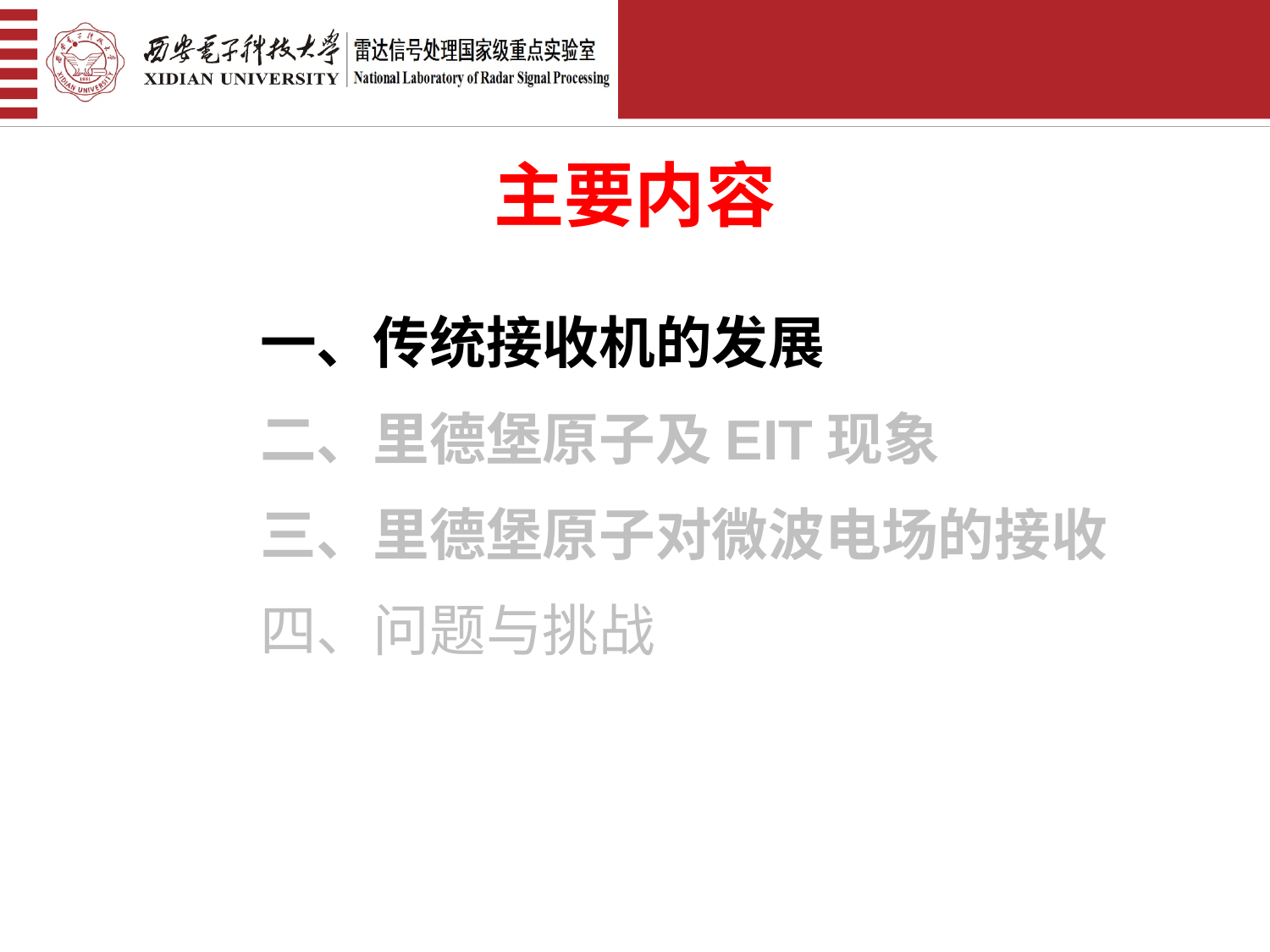

主要内容
一、传统接收机的发展
二、里德堡原子及EIT现象
三、里德堡原子对微波电场的接收
四、问题与挑战